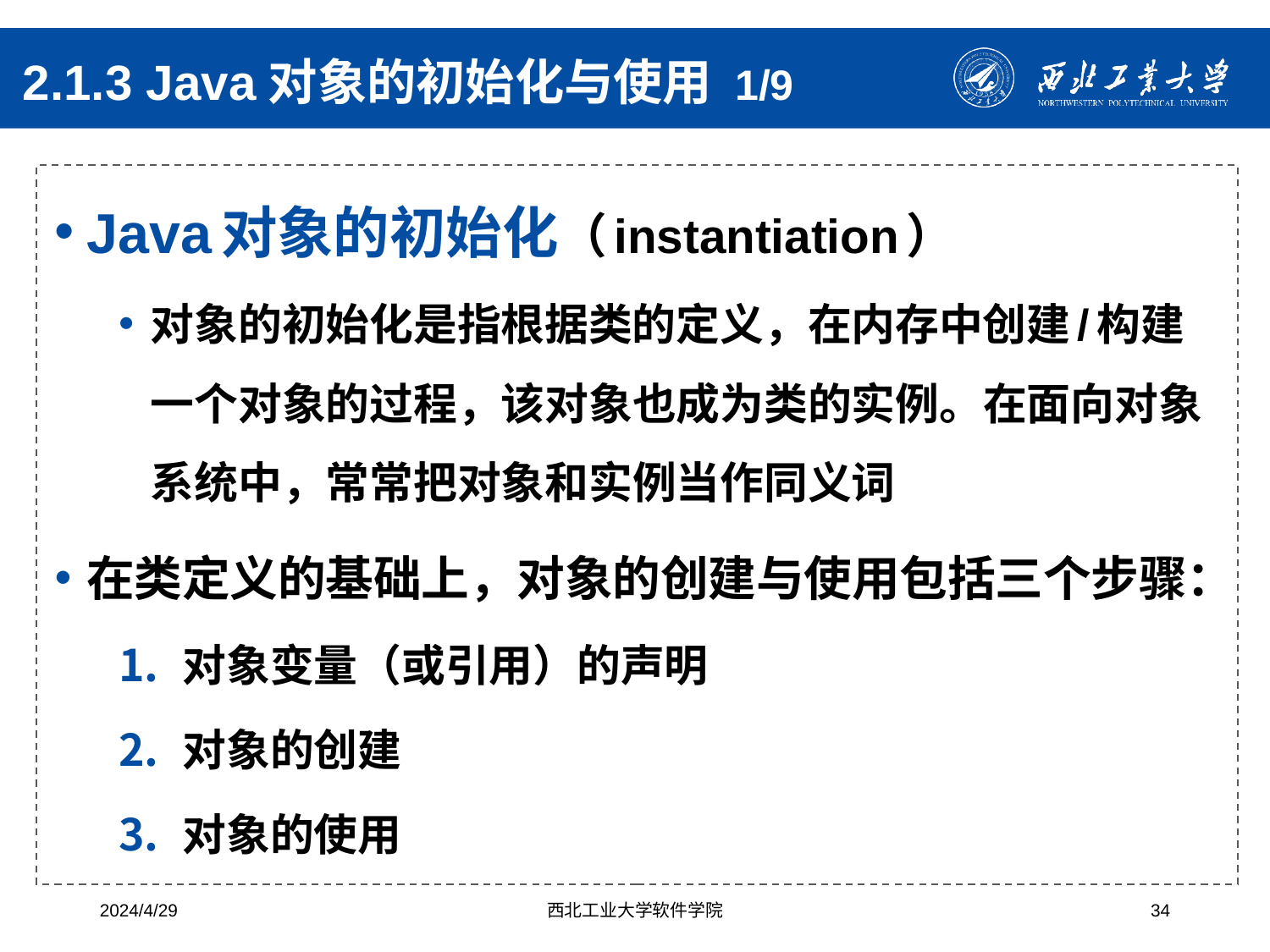

# 2.1.3 Java对象的初始化与使用 1/9
Java对象的初始化（instantiation）
对象的初始化是指根据类的定义，在内存中创建/构建一个对象的过程，该对象也成为类的实例。在面向对象系统中，常常把对象和实例当作同义词
在类定义的基础上，对象的创建与使用包括三个步骤：
对象变量（或引用）的声明
对象的创建
对象的使用

2024/4/29
西北工业大学软件学院
34